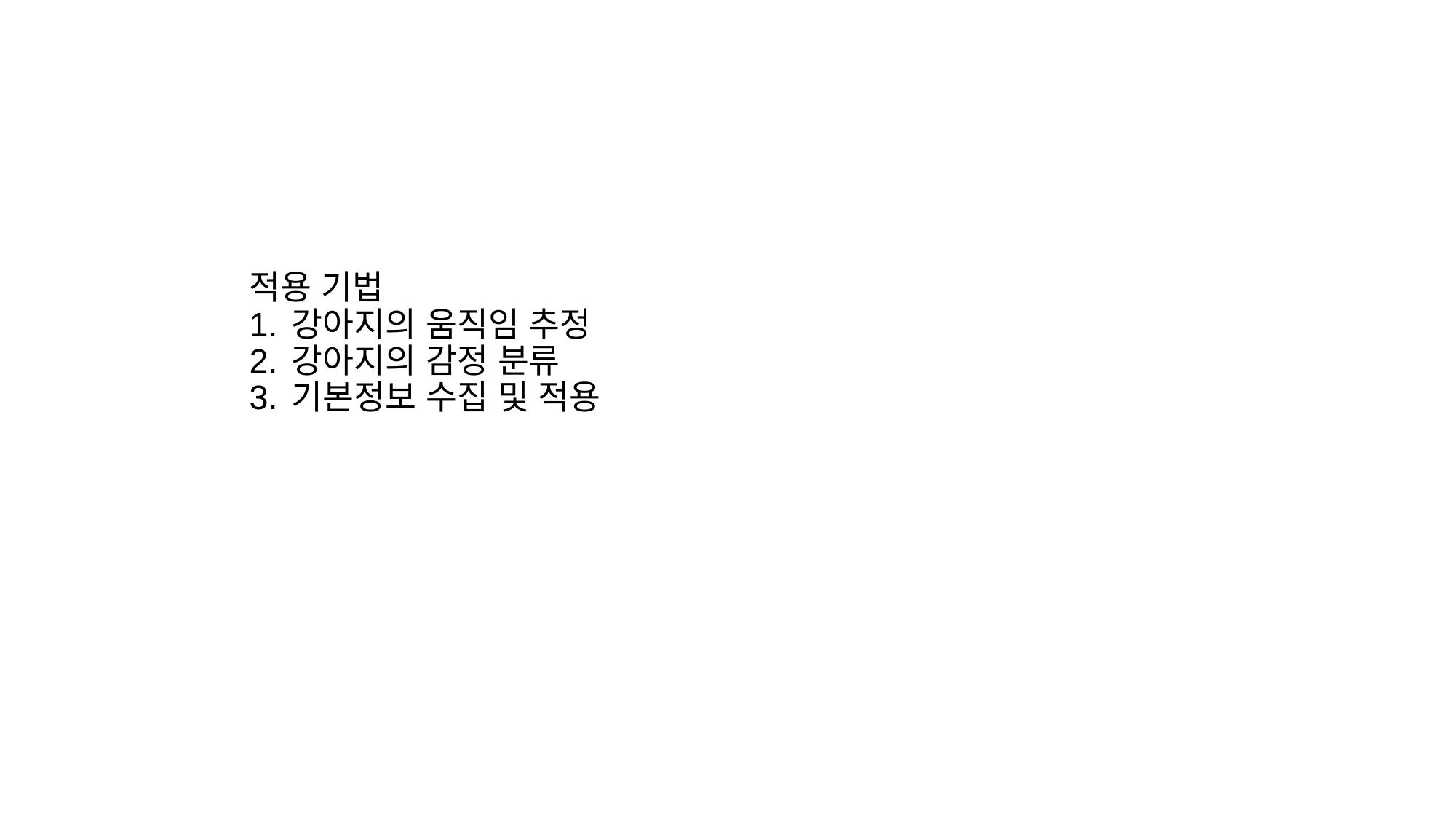

# 적용 기법 1. 강아지의 움직임 추정 2. 강아지의 감정 분류 3. 기본정보 수집 및 적용